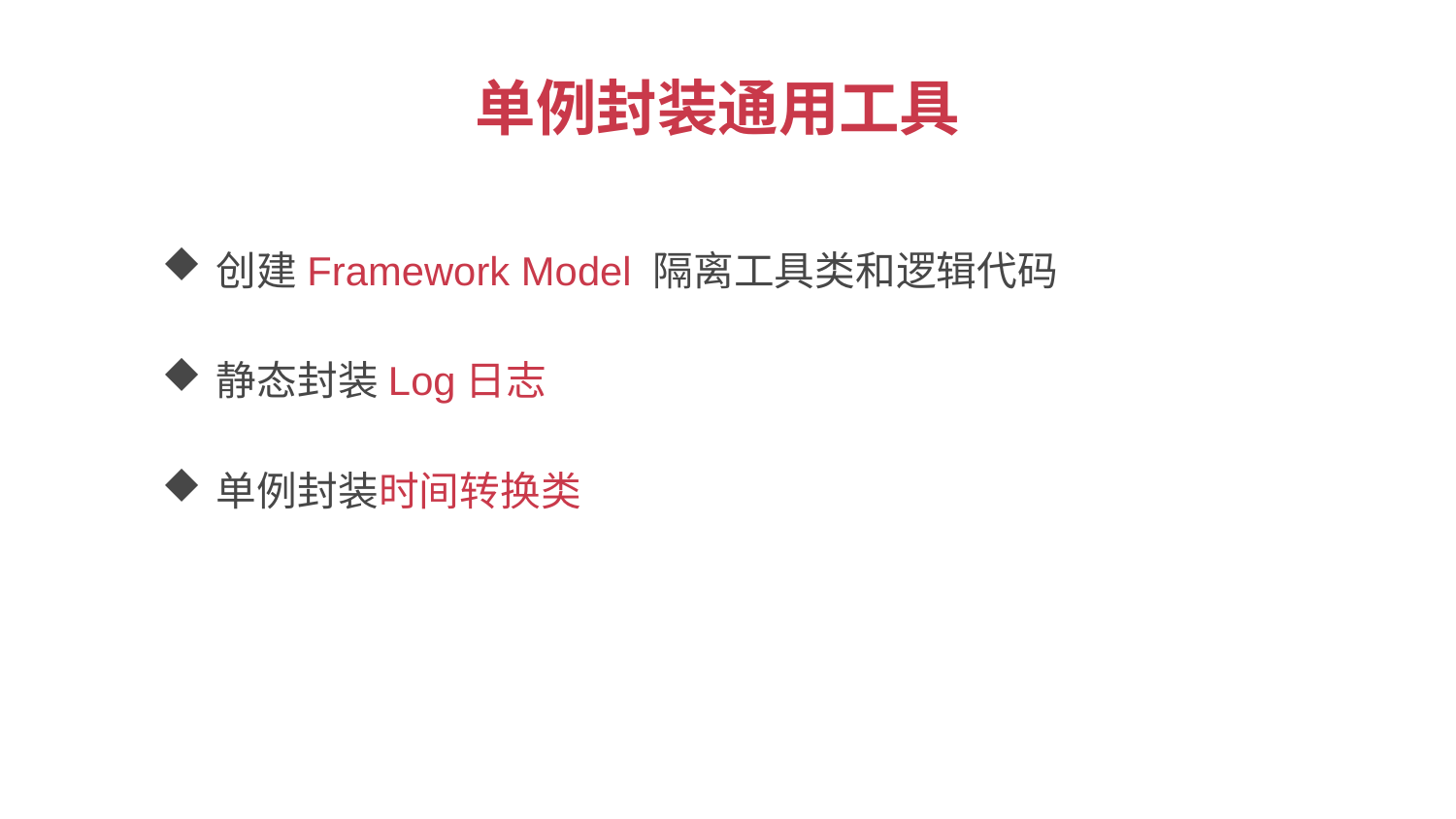

单例封装通用工具
创建Framework Model 隔离工具类和逻辑代码
静态封装Log日志
单例封装时间转换类